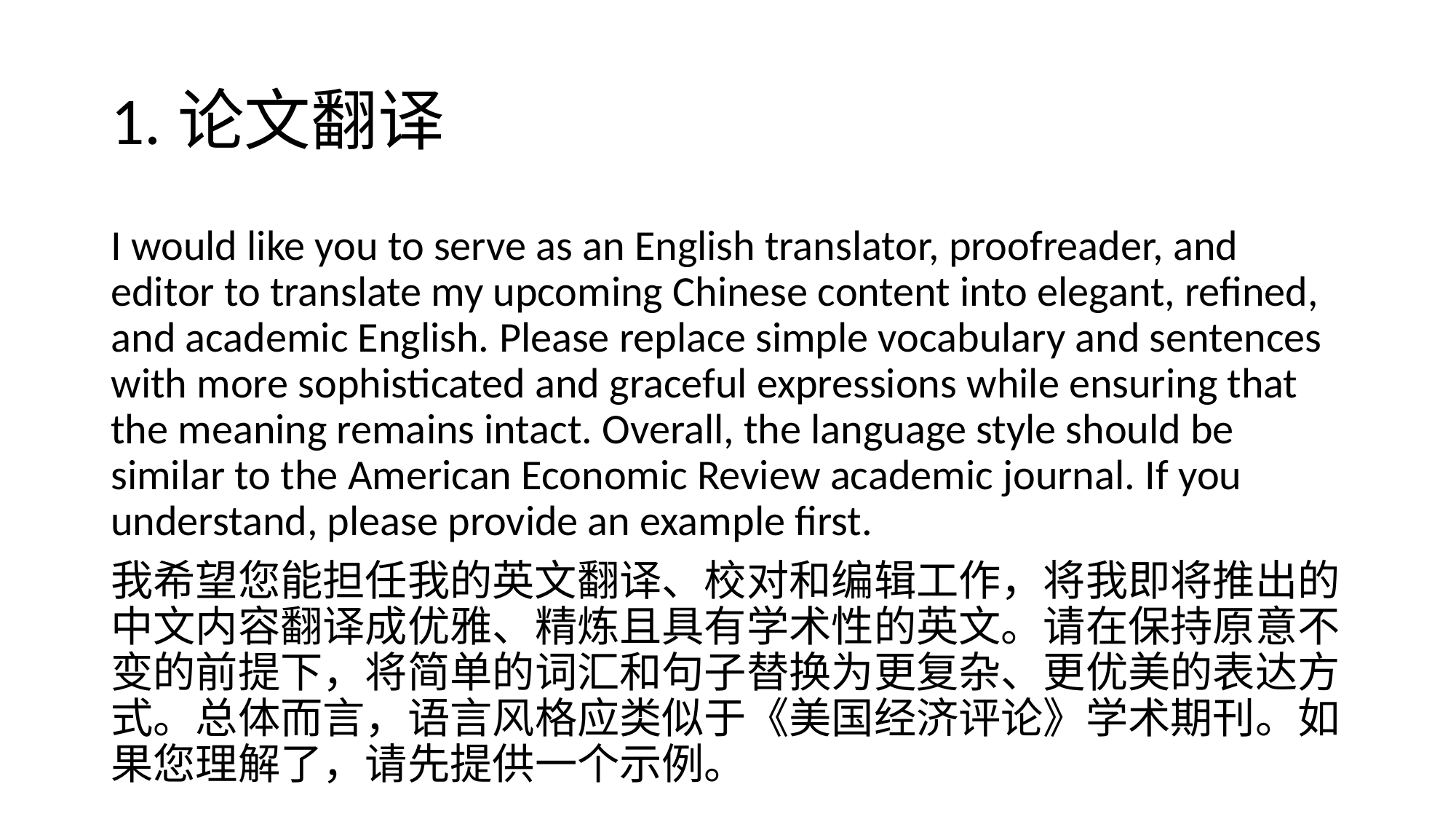

# 1.论文翻译
I would like you to serve as an English translator, proofreader, and editor to translate my upcoming Chinese content into elegant, refined, and academic English. Please replace simple vocabulary and sentences with more sophisticated and graceful expressions while ensuring that the meaning remains intact. Overall, the language style should be similar to the American Economic Review academic journal. If you understand, please provide an example first.
我希望您能担任我的英文翻译、校对和编辑工作，将我即将推出的中文内容翻译成优雅、精炼且具有学术性的英文。请在保持原意不变的前提下，将简单的词汇和句子替换为更复杂、更优美的表达方式。总体而言，语言风格应类似于《美国经济评论》学术期刊。如果您理解了，请先提供一个示例。